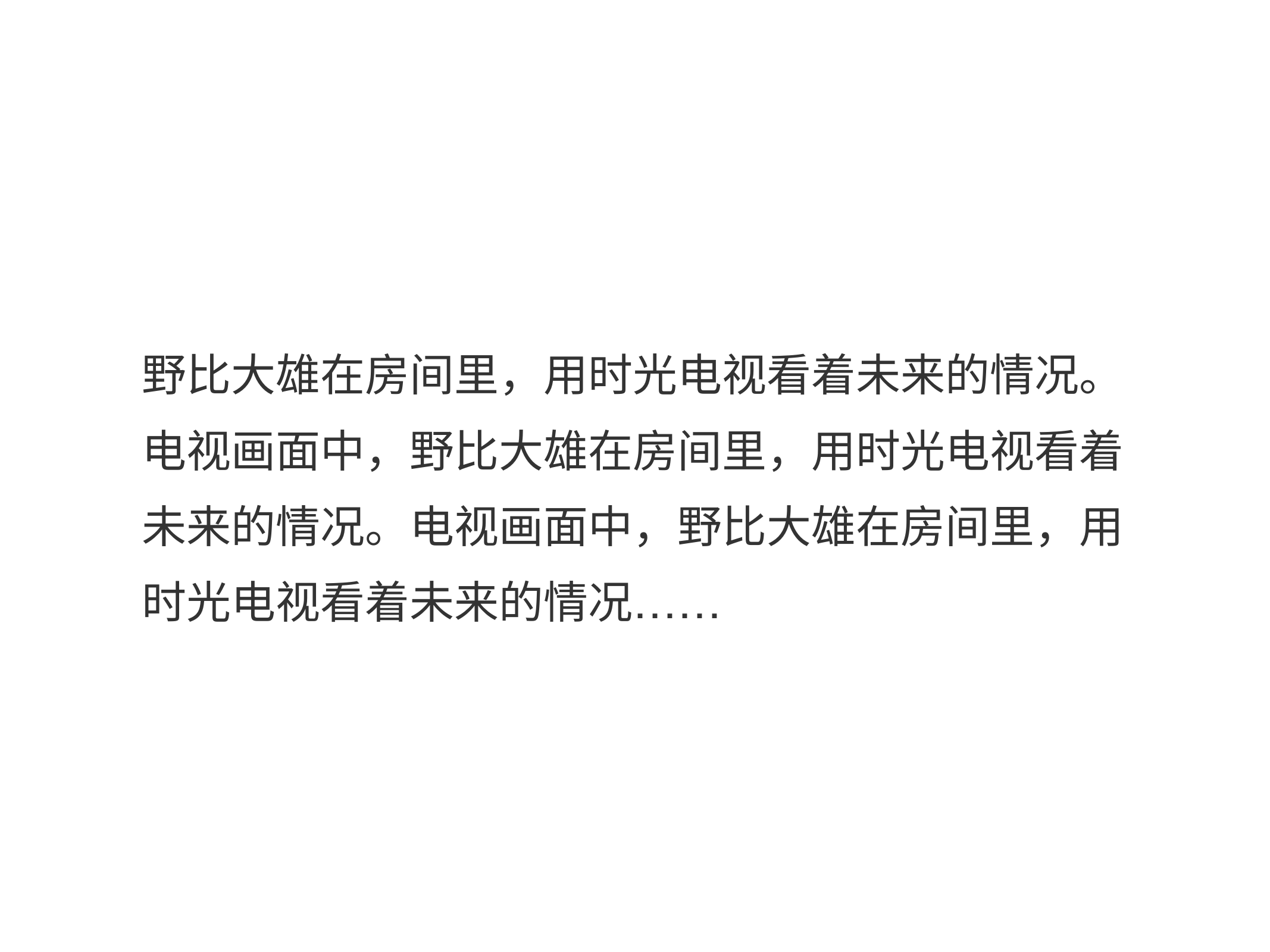

野比大雄在房间里，用时光电视看着未来的情况。电视画面中，野比大雄在房间里，用时光电视看着未来的情况。电视画面中，野比大雄在房间里，用时光电视看着未来的情况……